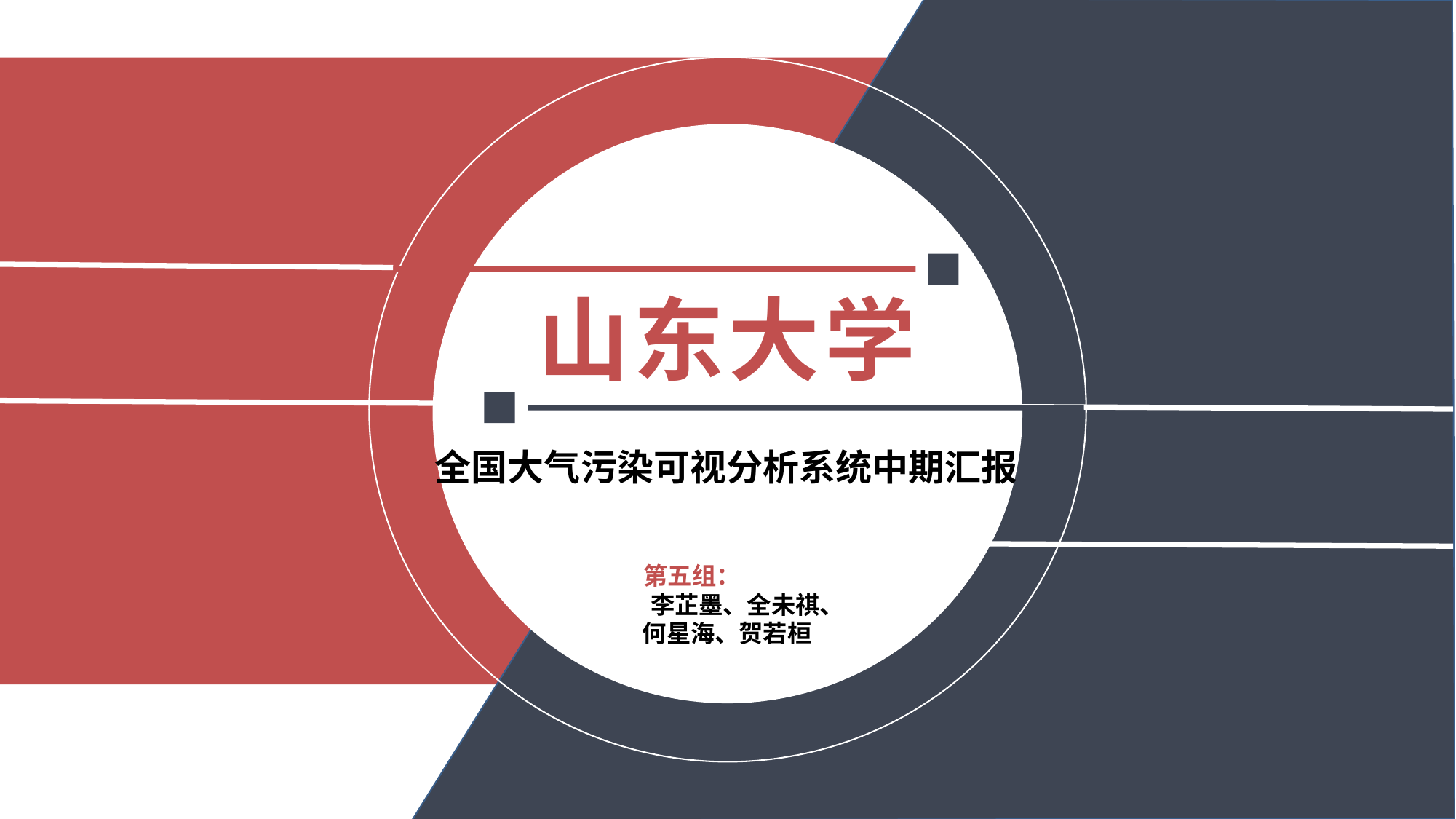

山东大学

全国大气污染可视分析系统中期汇报
  第五组：
  李芷墨、全未祺、何星海、贺若桓